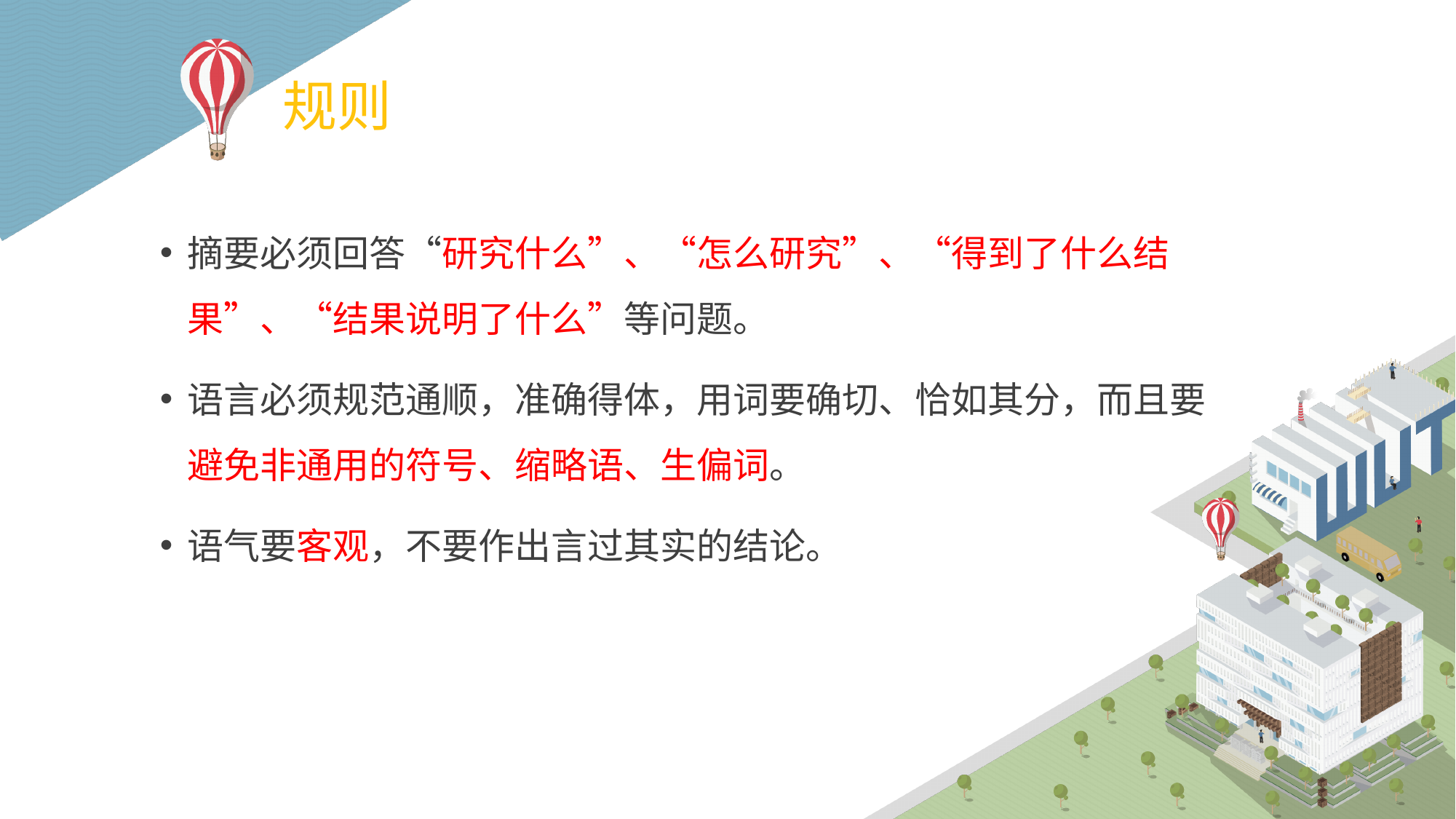

# 规则
摘要必须回答“研究什么”、“怎么研究”、“得到了什么结果”、“结果说明了什么”等问题。
语言必须规范通顺，准确得体，用词要确切、恰如其分，而且要避免非通用的符号、缩略语、生偏词。
语气要客观，不要作出言过其实的结论。